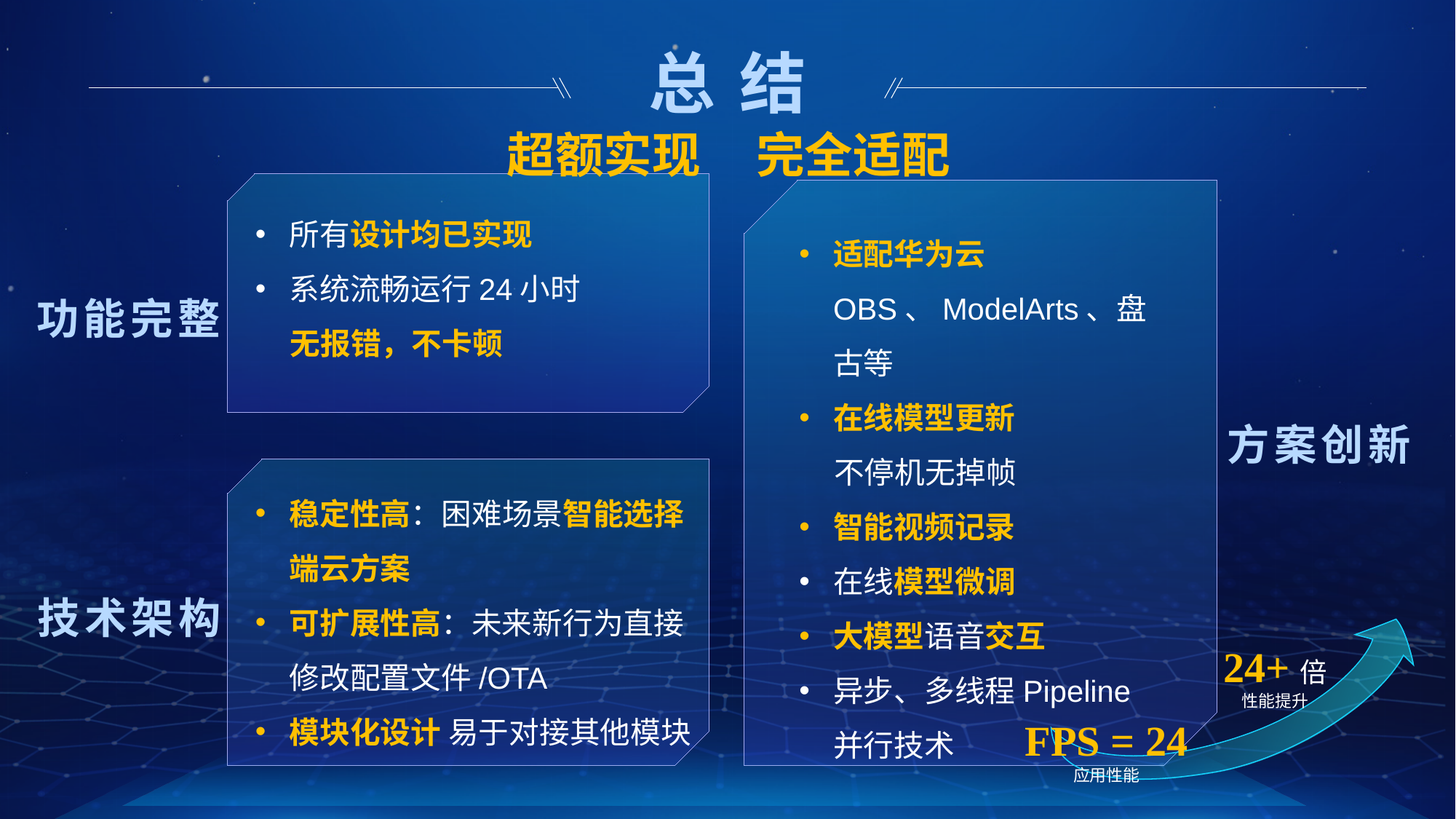

超额实现     完全适配
总 结
#

所有设计均已实现
系统流畅运行24小时
    无报错，不卡顿

适配华为云 OBS、ModelArts、盘古等
在线模型更新
    不停机无掉帧
智能视频记录
在线模型微调
大模型语音交互
异步、多线程Pipeline并行技术

功能完整

方案创新
稳定性高：困难场景智能选择端云方案
可扩展性高：未来新行为直接修改配置文件/OTA
模块化设计 易于对接其他模块

技术架构

24+倍
性能提升
FPS = 24
应用性能